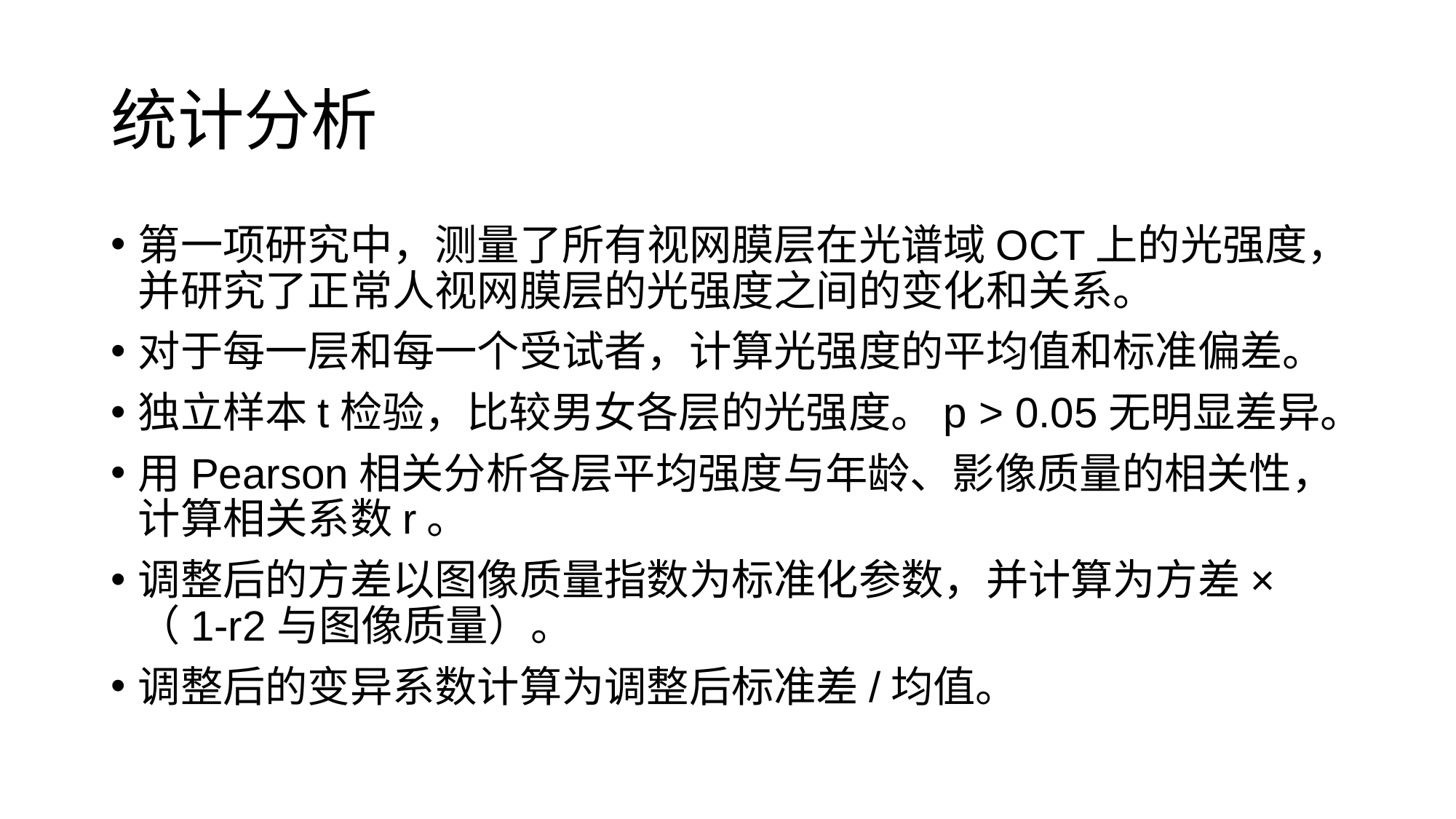

# 统计分析
第一项研究中，测量了所有视网膜层在光谱域OCT上的光强度，并研究了正常人视网膜层的光强度之间的变化和关系。
对于每一层和每一个受试者，计算光强度的平均值和标准偏差。
独立样本t检验，比较男女各层的光强度。p > 0.05无明显差异。
用Pearson相关分析各层平均强度与年龄、影像质量的相关性，计算相关系数r。
调整后的方差以图像质量指数为标准化参数，并计算为方差×（1-r2与图像质量）。
调整后的变异系数计算为调整后标准差/均值。